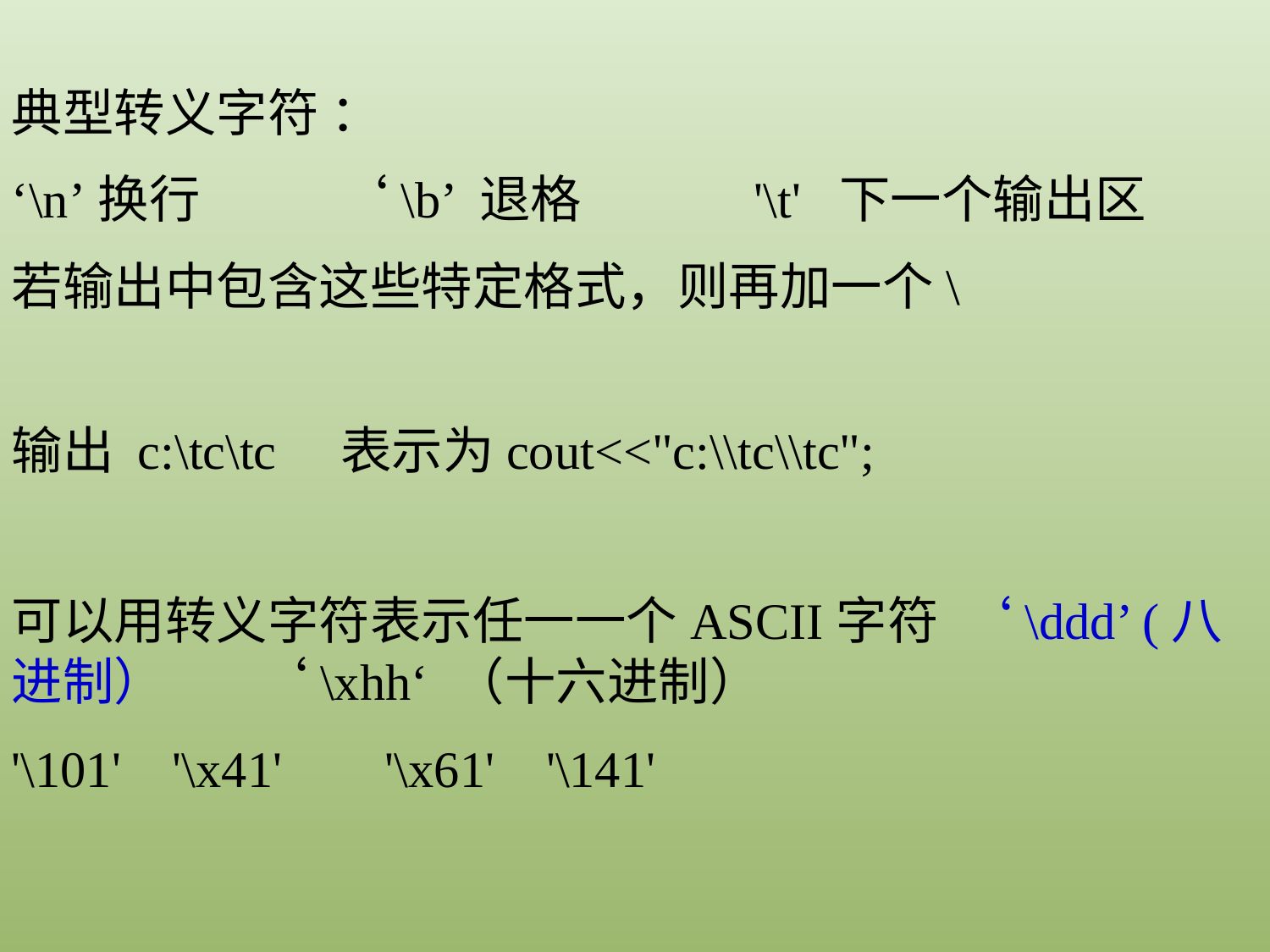

典型转义字符 ：
‘\n’换行            ‘\b’ 退格              '\t'  下一个输出区
若输出中包含这些特定格式，则再加一个\
输出 c:\tc\tc    表示为cout<<"c:\\tc\\tc";
可以用转义字符表示任一一个ASCII字符  ‘\ddd’ (八进制）        ‘\xhh‘ （十六进制）
'\101'    '\x41'        '\x61'    '\141'
41